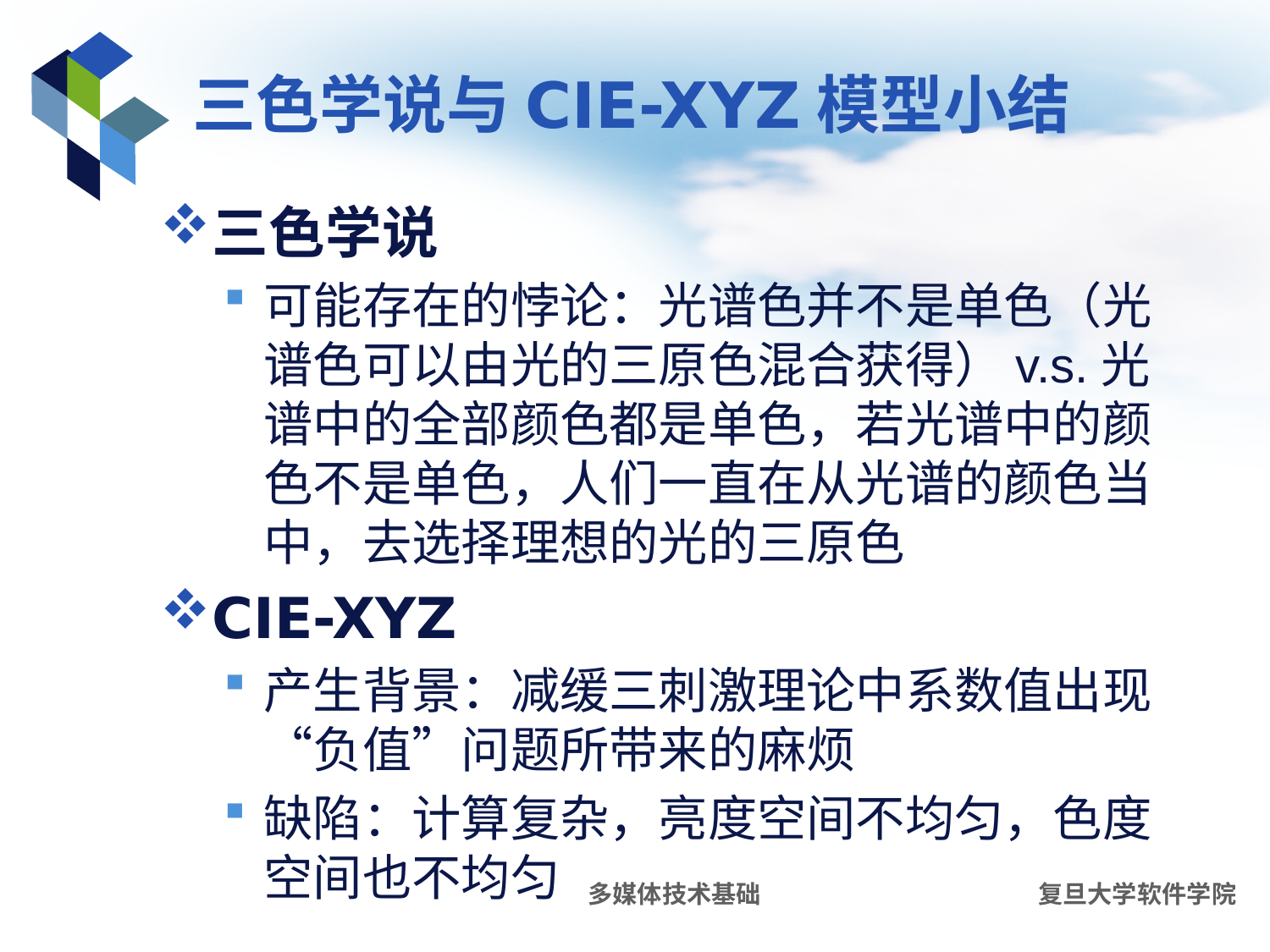

# 三色学说与CIE-XYZ模型小结
三色学说
可能存在的悖论：光谱色并不是单色（光谱色可以由光的三原色混合获得）v.s.光谱中的全部颜色都是单色，若光谱中的颜色不是单色，人们一直在从光谱的颜色当中，去选择理想的光的三原色
CIE-XYZ
产生背景：减缓三刺激理论中系数值出现“负值”问题所带来的麻烦
缺陷：计算复杂，亮度空间不均匀，色度空间也不均匀
多媒体技术基础